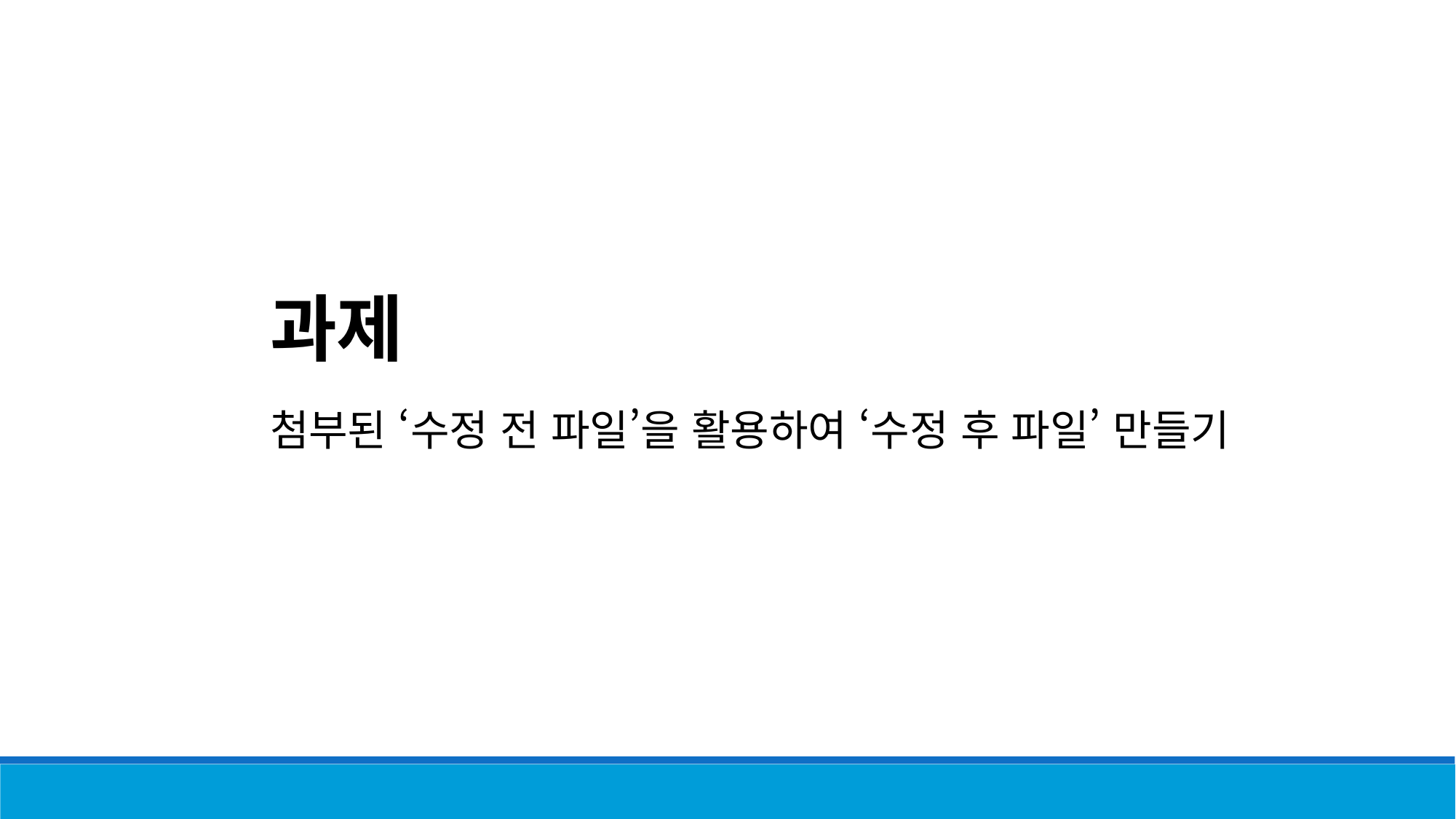

과제

첨부된 ‘수정 전 파일’을 활용하여 ‘수정 후 파일’ 만들기